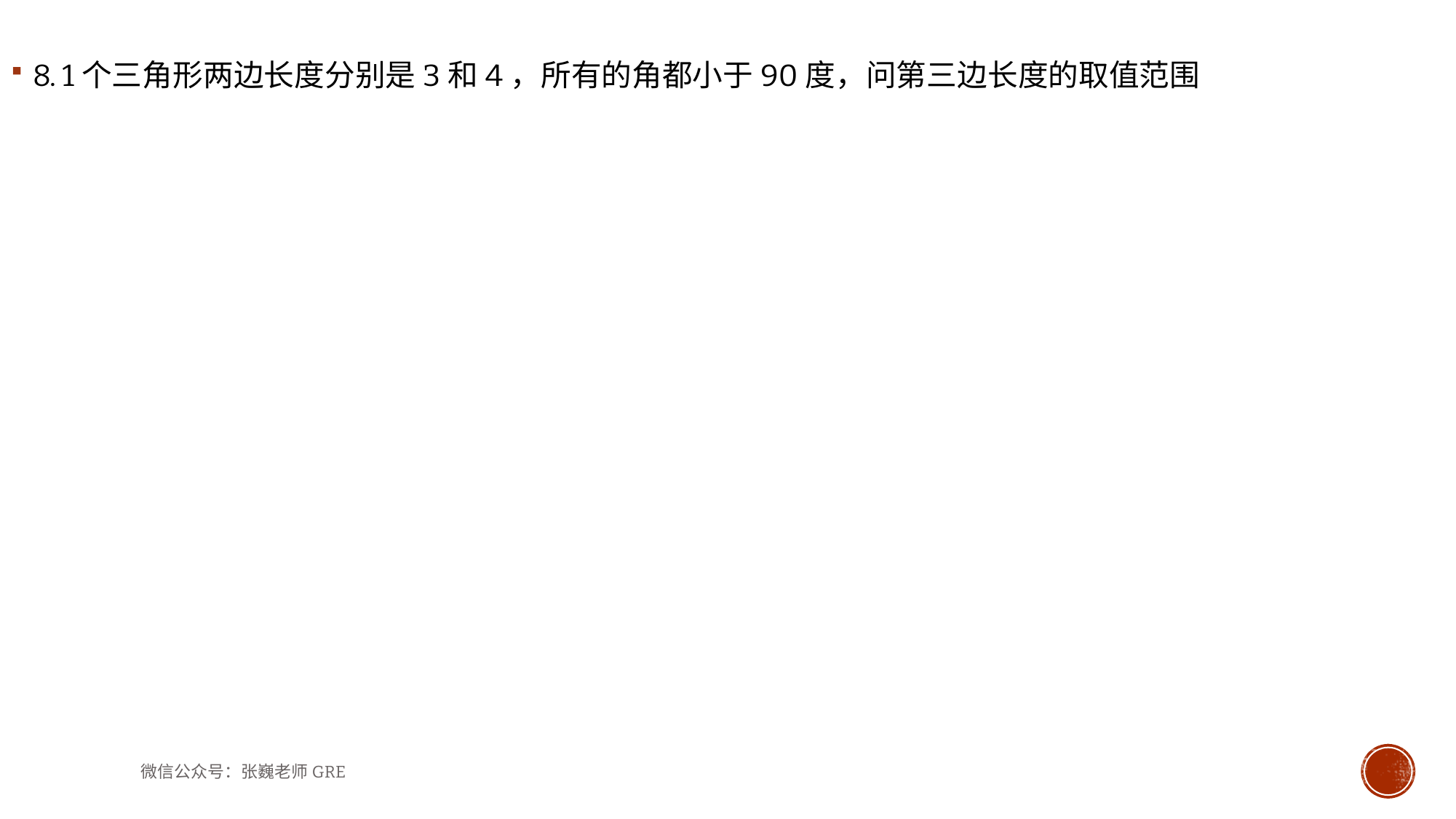

8. 1个三角形两边长度分别是3和4，所有的角都小于90度，问第三边长度的取值范围
微信公众号：张巍老师GRE